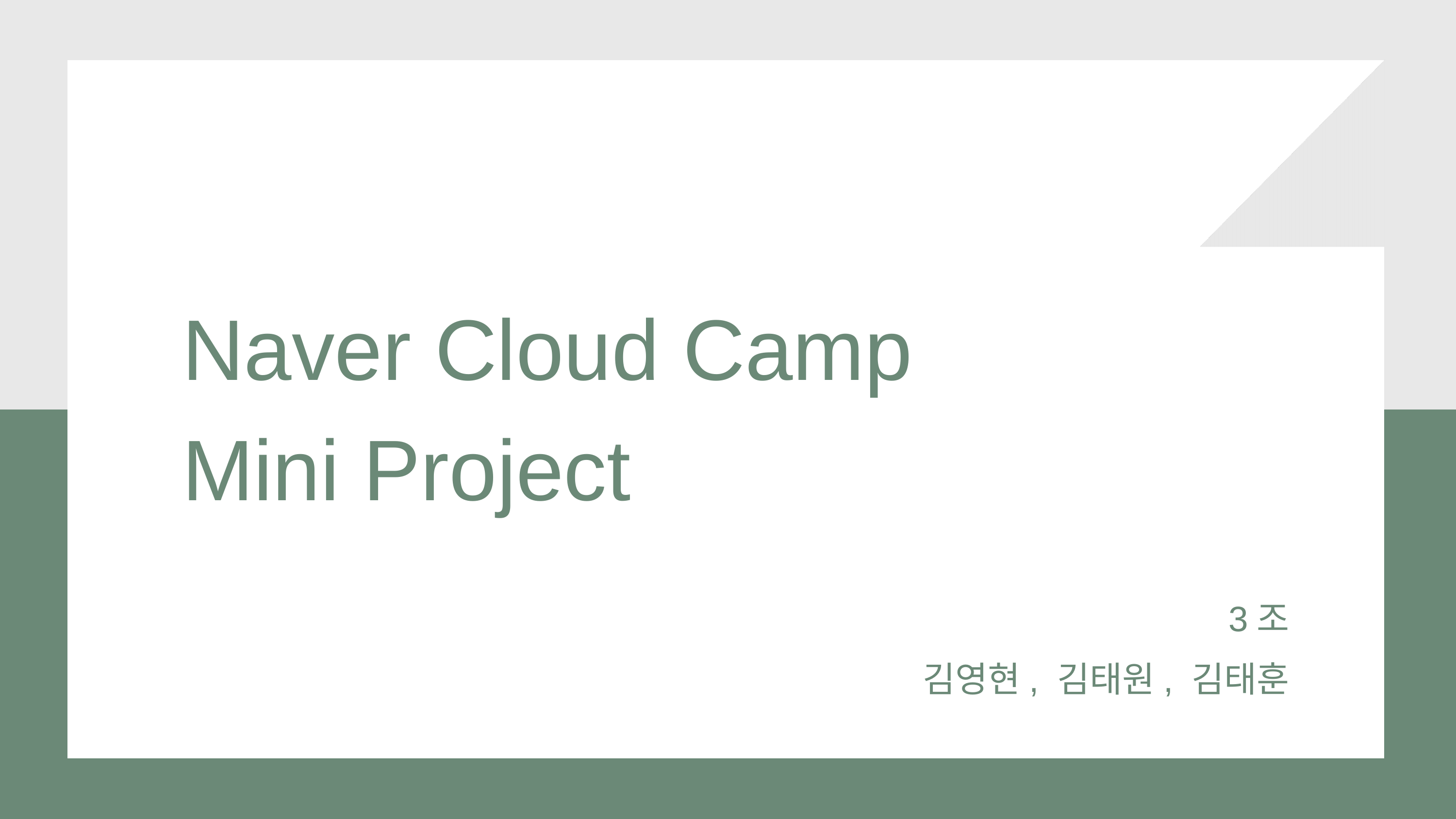

Naver Cloud Camp
Mini Project

3조
김영현, 김태원, 김태훈